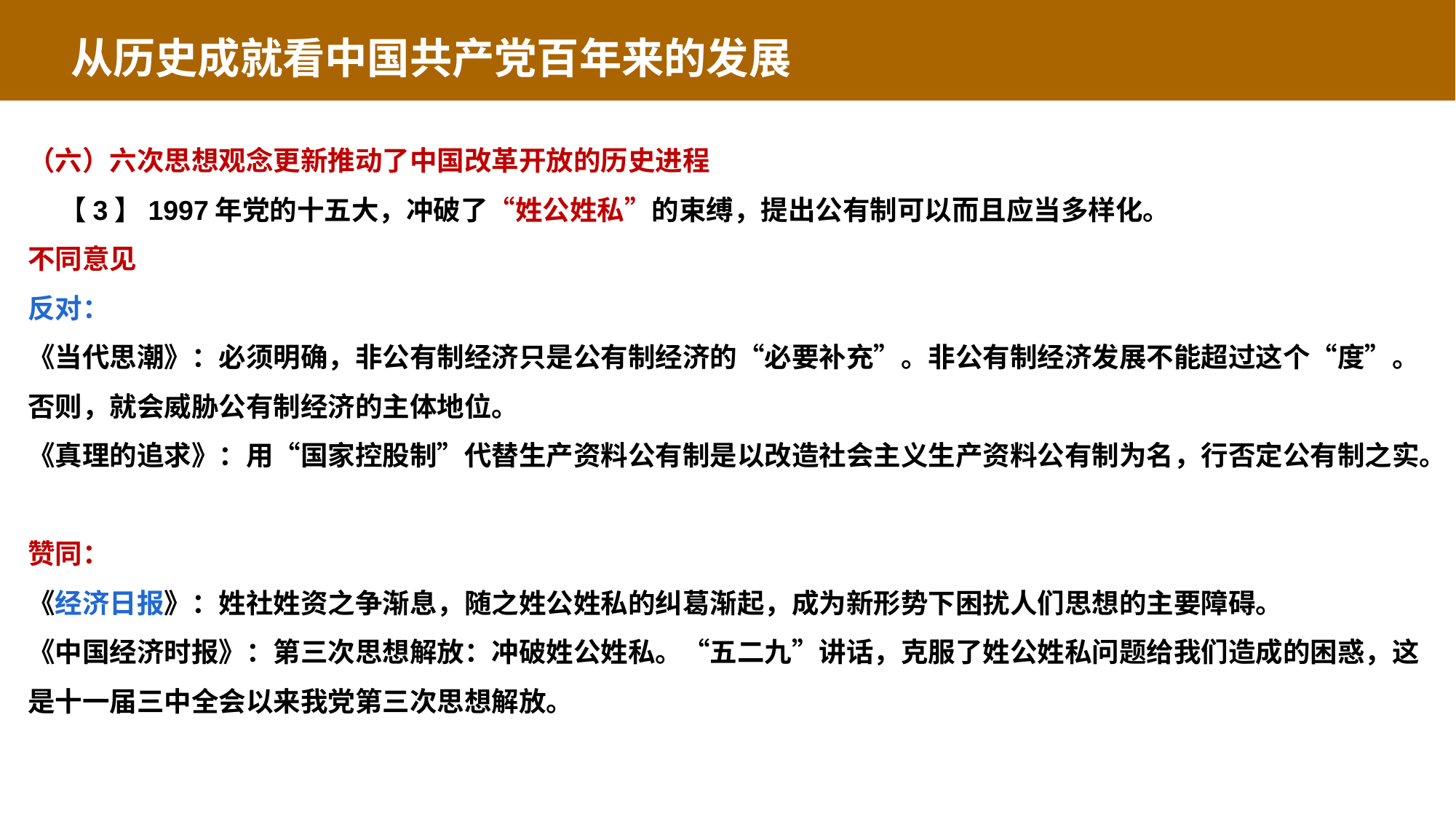

从历史成就看中国共产党百年来的发展
（六）六次思想观念更新推动了中国改革开放的历史进程
    【3】1997年党的十五大，冲破了“姓公姓私”的束缚，提出公有制可以而且应当多样化。
不同意见
反对：
《当代思潮》：必须明确，非公有制经济只是公有制经济的“必要补充”。非公有制经济发展不能超过这个“度”。否则，就会威胁公有制经济的主体地位。
《真理的追求》：用“国家控股制”代替生产资料公有制是以改造社会主义生产资料公有制为名，行否定公有制之实。

赞同：
《经济日报》：姓社姓资之争渐息，随之姓公姓私的纠葛渐起，成为新形势下困扰人们思想的主要障碍。
《中国经济时报》：第三次思想解放：冲破姓公姓私。“五二九”讲话，克服了姓公姓私问题给我们造成的困惑，这是十一届三中全会以来我党第三次思想解放。